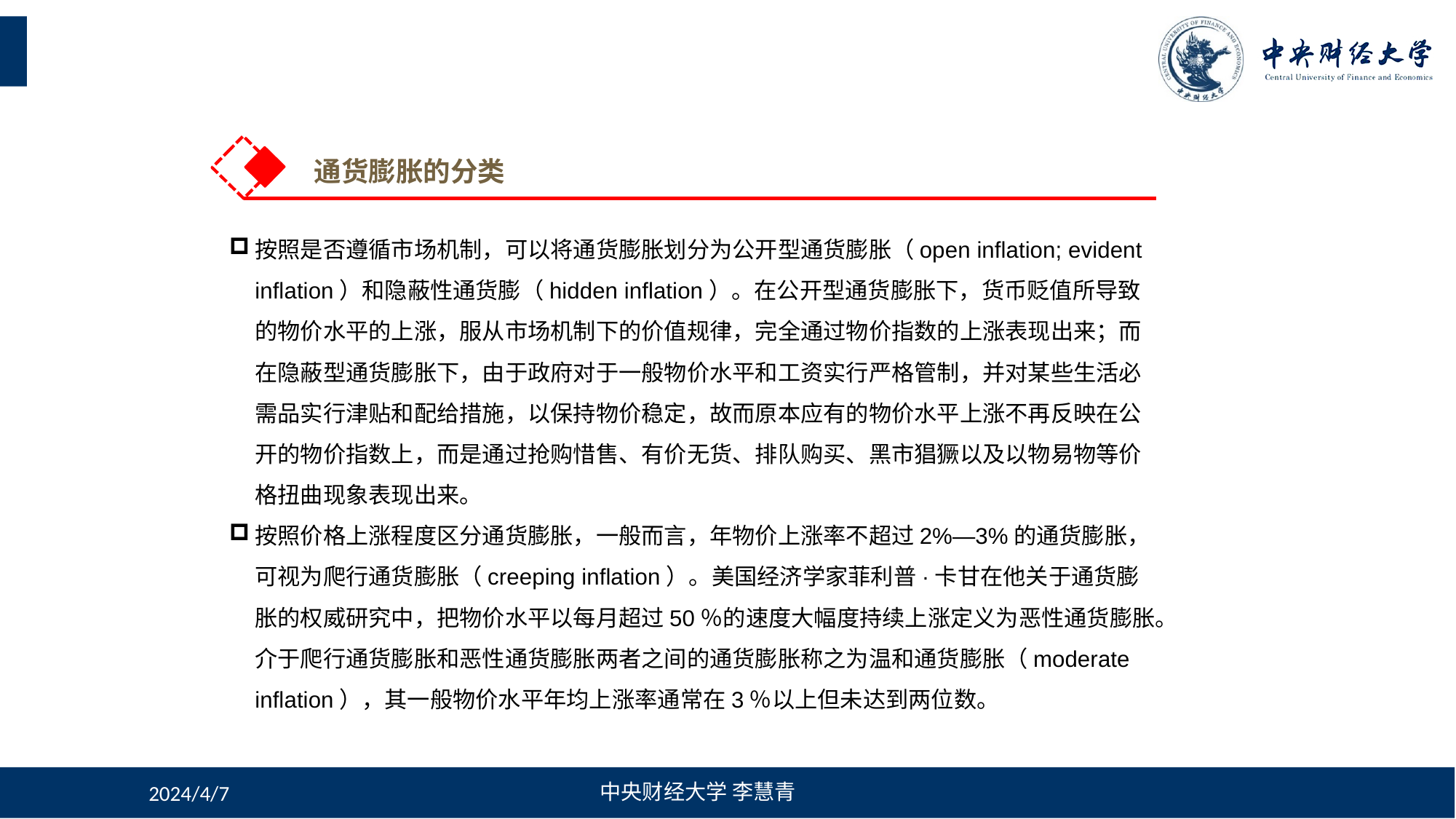

通货膨胀的分类
按照是否遵循市场机制，可以将通货膨胀划分为公开型通货膨胀（open inflation; evident inflation）和隐蔽性通货膨（hidden inflation）。在公开型通货膨胀下，货币贬值所导致的物价水平的上涨，服从市场机制下的价值规律，完全通过物价指数的上涨表现出来；而在隐蔽型通货膨胀下，由于政府对于一般物价水平和工资实行严格管制，并对某些生活必需品实行津贴和配给措施，以保持物价稳定，故而原本应有的物价水平上涨不再反映在公开的物价指数上，而是通过抢购惜售、有价无货、排队购买、黑市猖獗以及以物易物等价格扭曲现象表现出来。
按照价格上涨程度区分通货膨胀，一般而言，年物价上涨率不超过2%—3%的通货膨胀，可视为爬行通货膨胀（creeping inflation）。美国经济学家菲利普·卡甘在他关于通货膨胀的权威研究中，把物价水平以每月超过50％的速度大幅度持续上涨定义为恶性通货膨胀。介于爬行通货膨胀和恶性通货膨胀两者之间的通货膨胀称之为温和通货膨胀（moderate inflation），其一般物价水平年均上涨率通常在3％以上但未达到两位数。